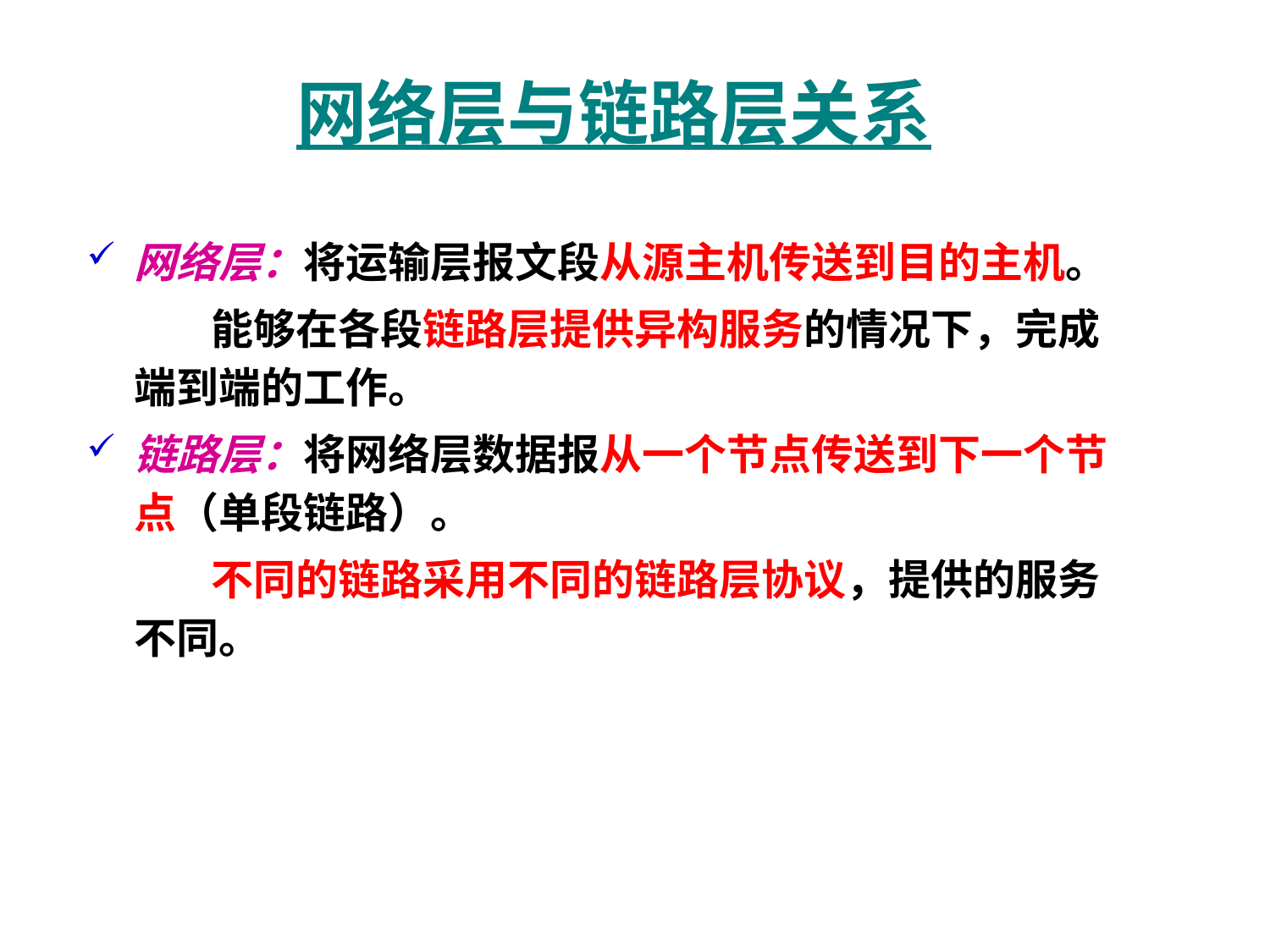

# 网络层与链路层关系
网络层：将运输层报文段从源主机传送到目的主机。
            能够在各段链路层提供异构服务的情况下，完成端到端的工作。
链路层：将网络层数据报从一个节点传送到下一个节点（单段链路）。
            不同的链路采用不同的链路层协议，提供的服务不同。
7